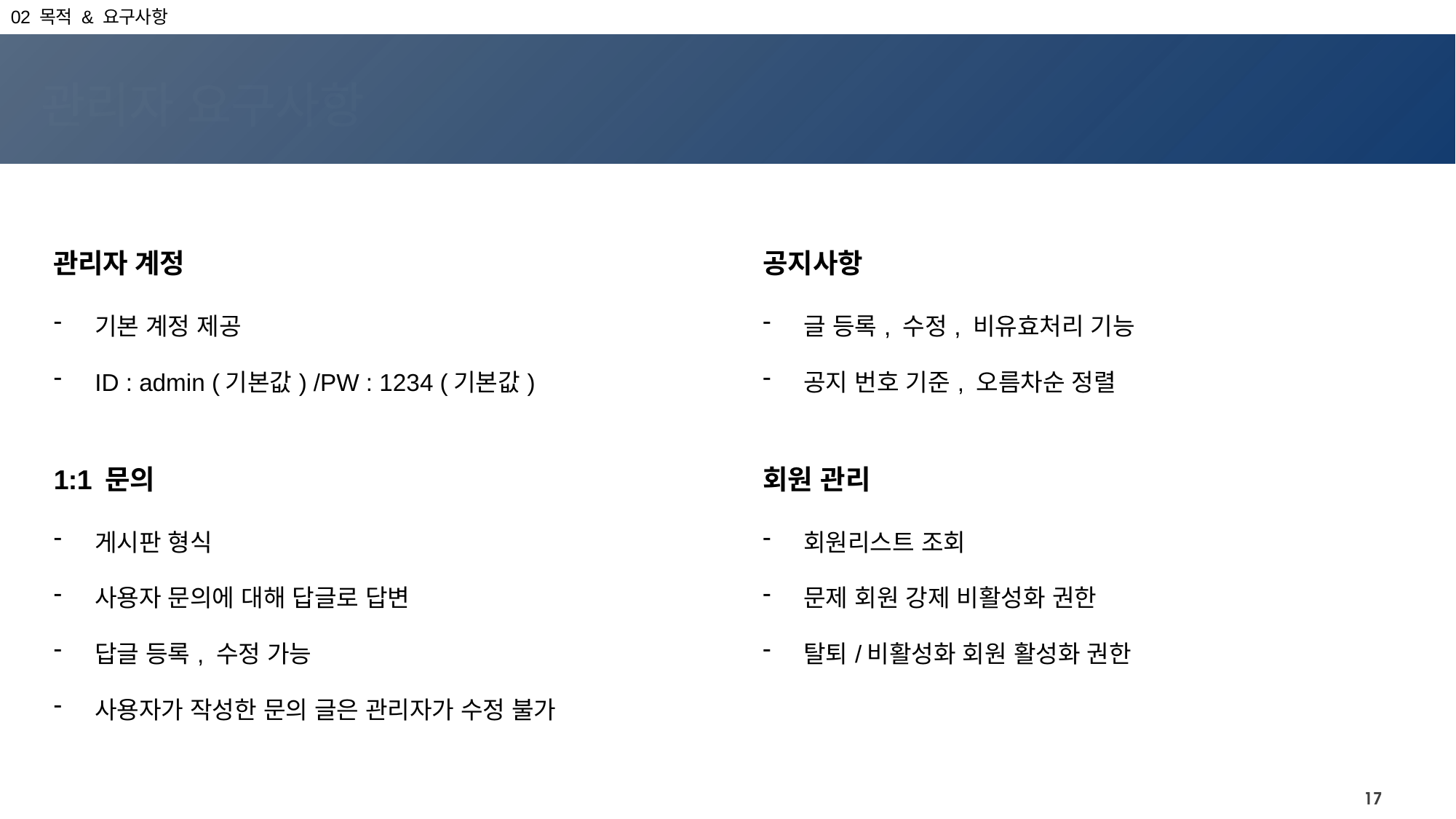

02 목적 & 요구사항

관리자 요구사항
| 관리자 계정 |  | 공지사항 |
| --- | --- | --- |
| 기본 계정 제공 ID : admin (기본값) /PW : 1234 (기본값) |  | 글 등록, 수정, 비유효처리 기능 공지 번호 기준, 오름차순 정렬 |
| 1:1 문의 |  | 회원 관리 |
| --- | --- | --- |
| 게시판 형식 사용자 문의에 대해 답글로 답변 답글 등록, 수정 가능 사용자가 작성한 문의 글은 관리자가 수정 불가 |  | 회원리스트 조회 문제 회원 강제 비활성화 권한 탈퇴/비활성화 회원 활성화 권한 |